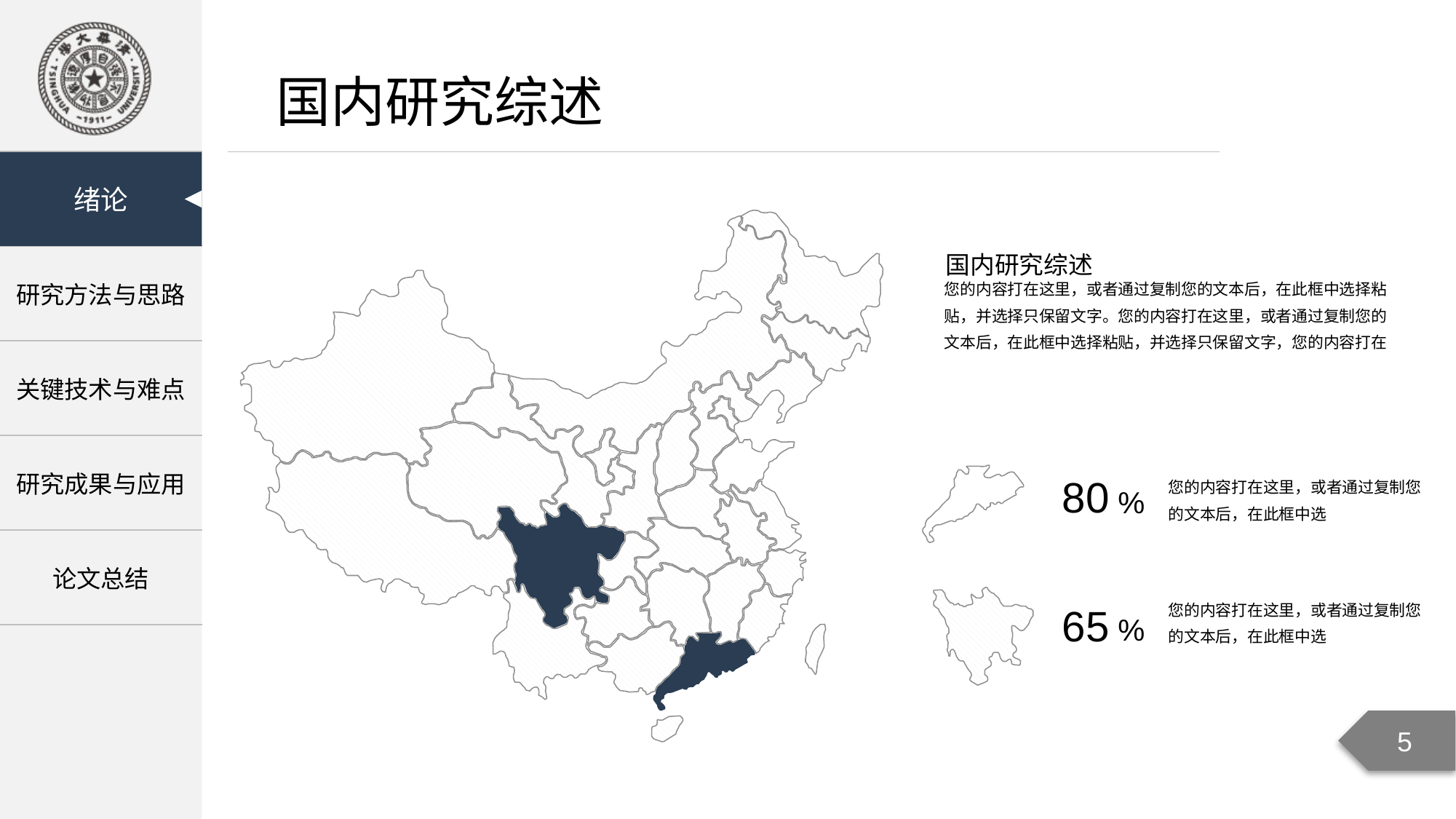

国内研究综述

国内研究综述
您的内容打在这里，或者通过复制您的文本后，在此框中选择粘贴，并选择只保留文字。您的内容打在这里，或者通过复制您的文本后，在此框中选择粘贴，并选择只保留文字，您的内容打在
您的内容打在这里，或者通过复制您的文本后，在此框中选

80
%
您的内容打在这里，或者通过复制您的文本后，在此框中选

65
%